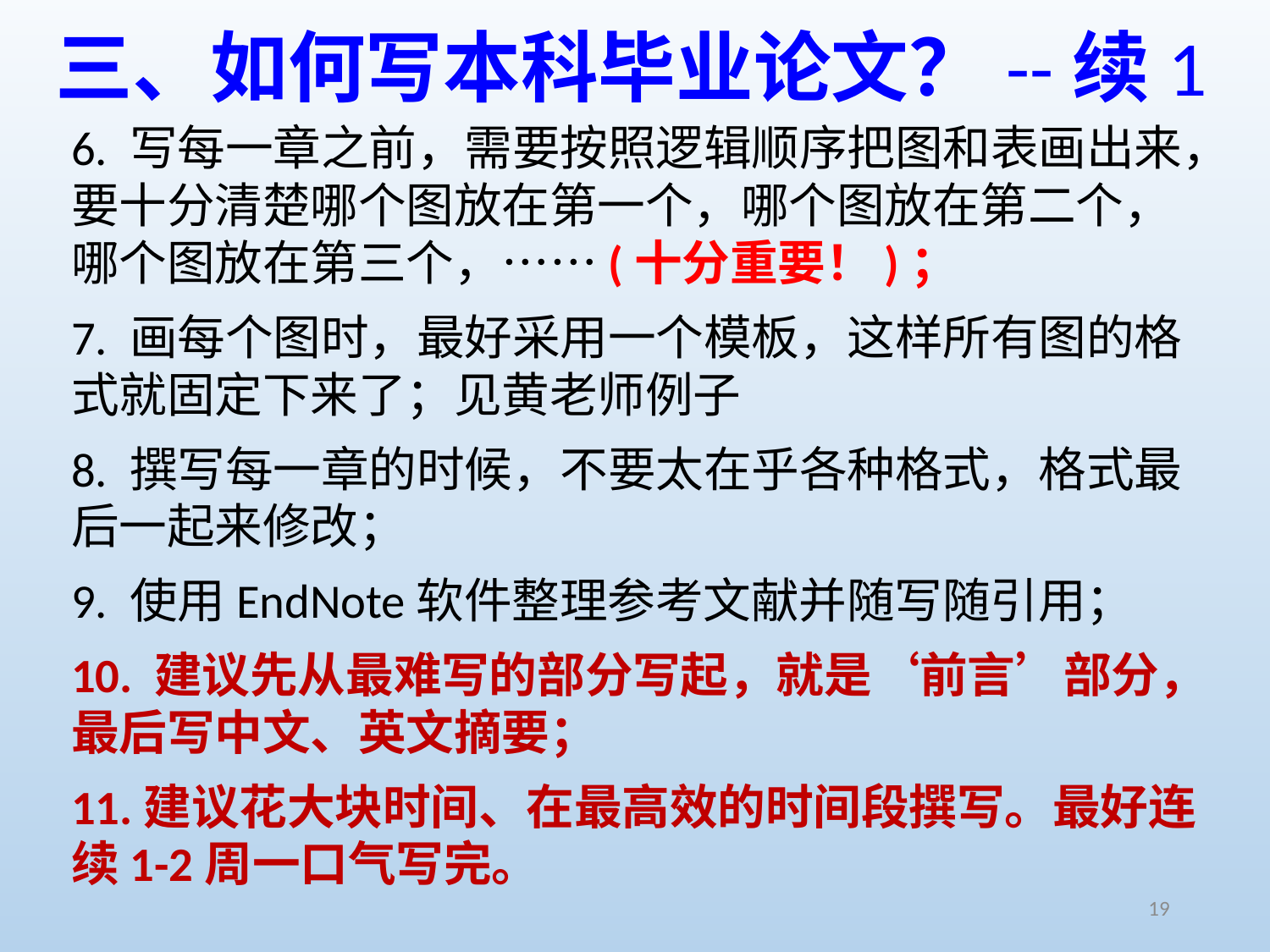

# 三、如何写本科毕业论文？--续1
6. 写每一章之前，需要按照逻辑顺序把图和表画出来，要十分清楚哪个图放在第一个，哪个图放在第二个，哪个图放在第三个，……(十分重要！)；
7. 画每个图时，最好采用一个模板，这样所有图的格式就固定下来了；见黄老师例子
8. 撰写每一章的时候，不要太在乎各种格式，格式最后一起来修改；
9. 使用EndNote软件整理参考文献并随写随引用；
10. 建议先从最难写的部分写起，就是‘前言’部分，最后写中文、英文摘要；
11.建议花大块时间、在最高效的时间段撰写。最好连续1-2周一口气写完。

19